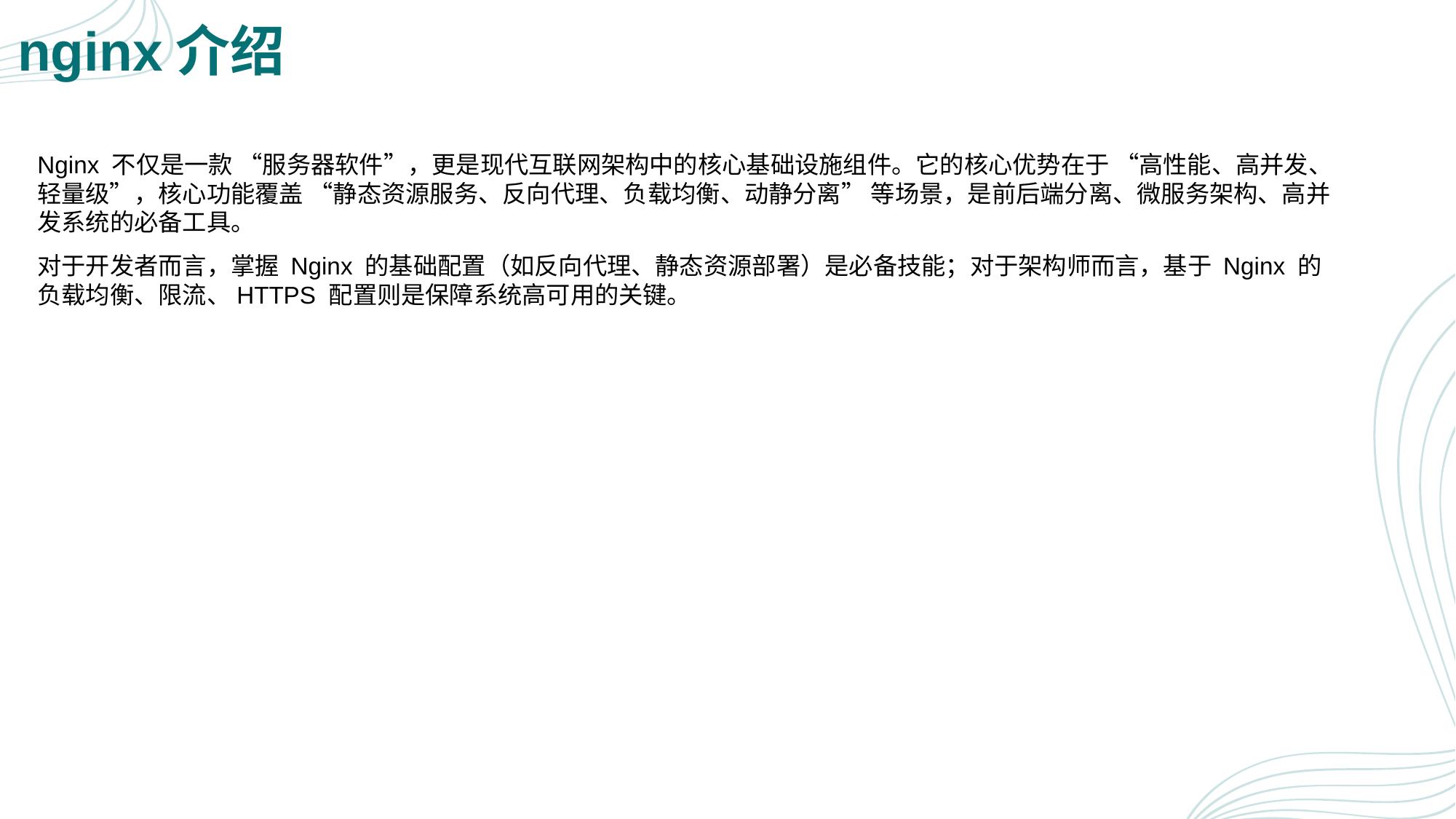

# nginx介绍
Nginx 不仅是一款 “服务器软件”，更是现代互联网架构中的核心基础设施组件。它的核心优势在于 “高性能、高并发、轻量级”，核心功能覆盖 “静态资源服务、反向代理、负载均衡、动静分离” 等场景，是前后端分离、微服务架构、高并发系统的必备工具。
对于开发者而言，掌握 Nginx 的基础配置（如反向代理、静态资源部署）是必备技能；对于架构师而言，基于 Nginx 的负载均衡、限流、HTTPS 配置则是保障系统高可用的关键。